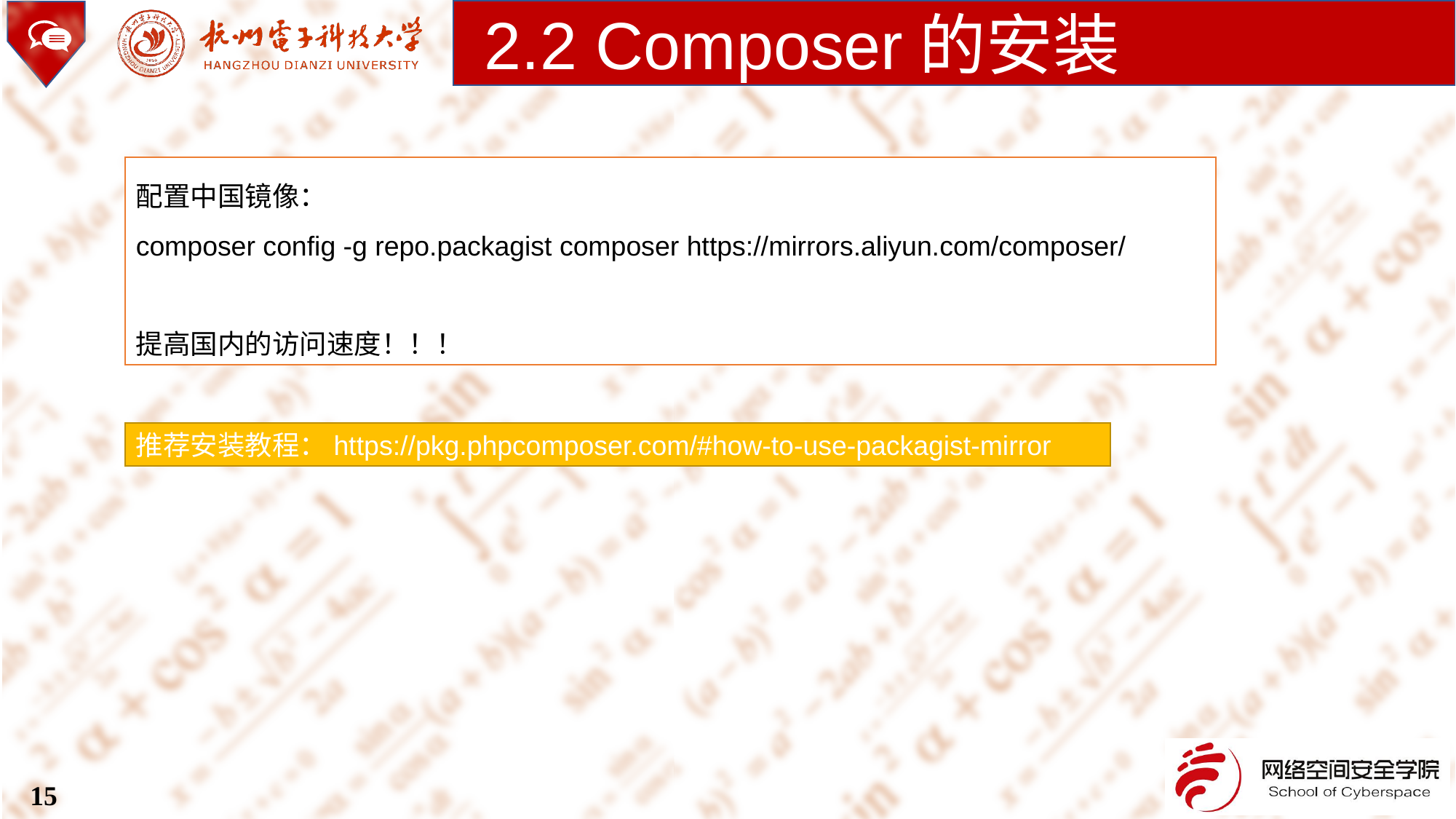

2.2 Composer的安装
配置中国镜像：
composer config -g repo.packagist composer https://mirrors.aliyun.com/composer/

提高国内的访问速度！！！
推荐安装教程：https://pkg.phpcomposer.com/#how-to-use-packagist-mirror
15